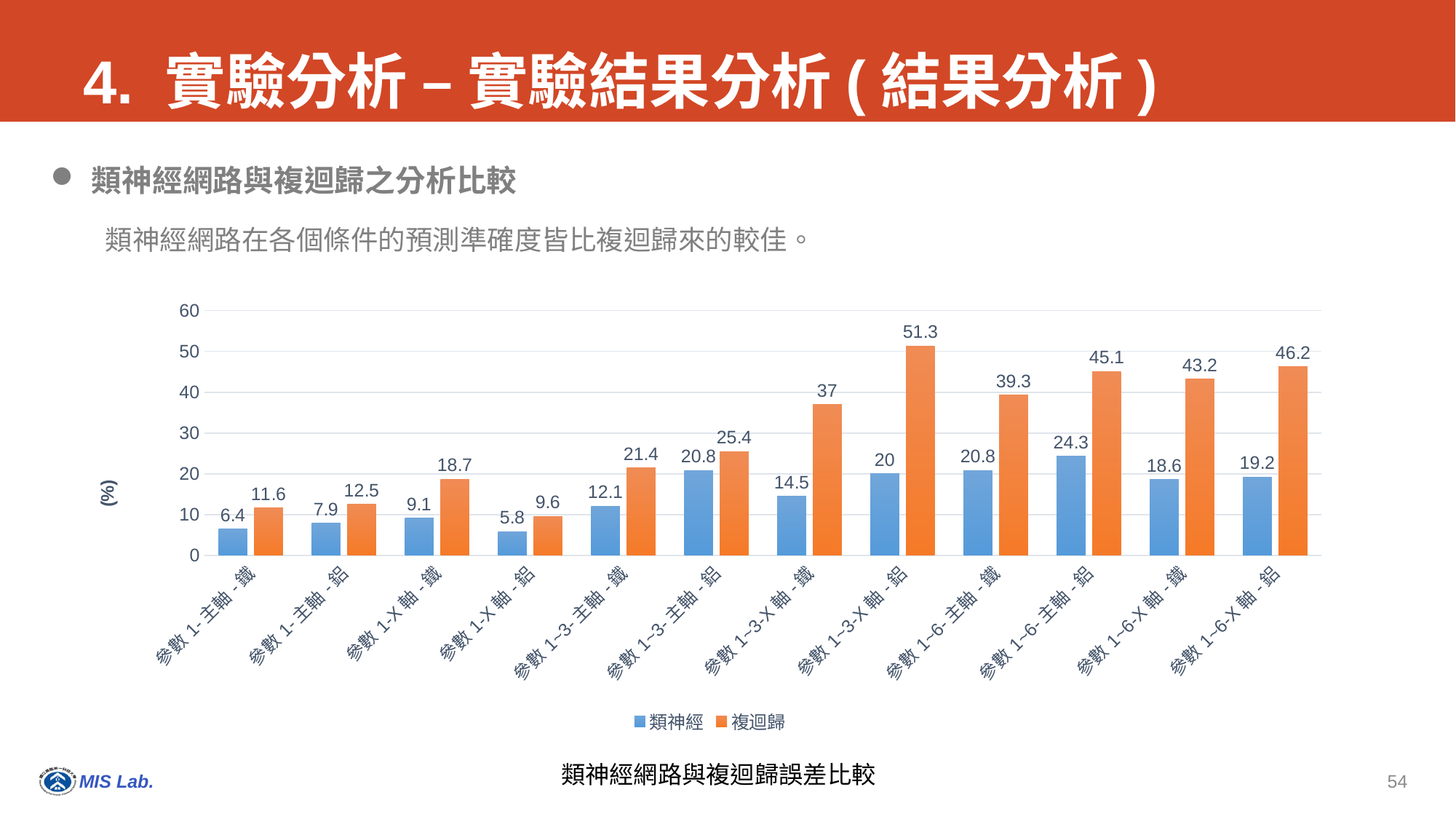

# 4. 實驗分析 – 實驗結果分析(結果分析)

類神經網路與複迴歸之分析比較
類神經網路在各個條件的預測準確度皆比複迴歸來的較佳。

### Chart

| Category |  |  |
|---|---|---|
| 參數1-主軸-鐵 | 6.4 | 11.6 |
| 參數1-主軸-鋁 | 7.9 | 12.5 |
| 參數1-X軸-鐵 | 9.1 | 18.7 |
| 參數1-X軸-鋁 | 5.8 | 9.6 |
| 參數1~3-主軸-鐵 | 12.1 | 21.4 |
| 參數1~3-主軸-鋁 | 20.8 | 25.4 |
| 參數1~3-X軸-鐵 | 14.5 | 37.0 |
| 參數1~3-X軸-鋁 | 20.0 | 51.3 |
| 參數1~6-主軸-鐵 | 20.8 | 39.3 |
| 參數1~6-主軸-鋁 | 24.3 | 45.1 |
| 參數1~6-X軸-鐵 | 18.6 | 43.2 |
| 參數1~6-X軸-鋁 | 19.2 | 46.2 |
類神經網路與複迴歸誤差比較
54